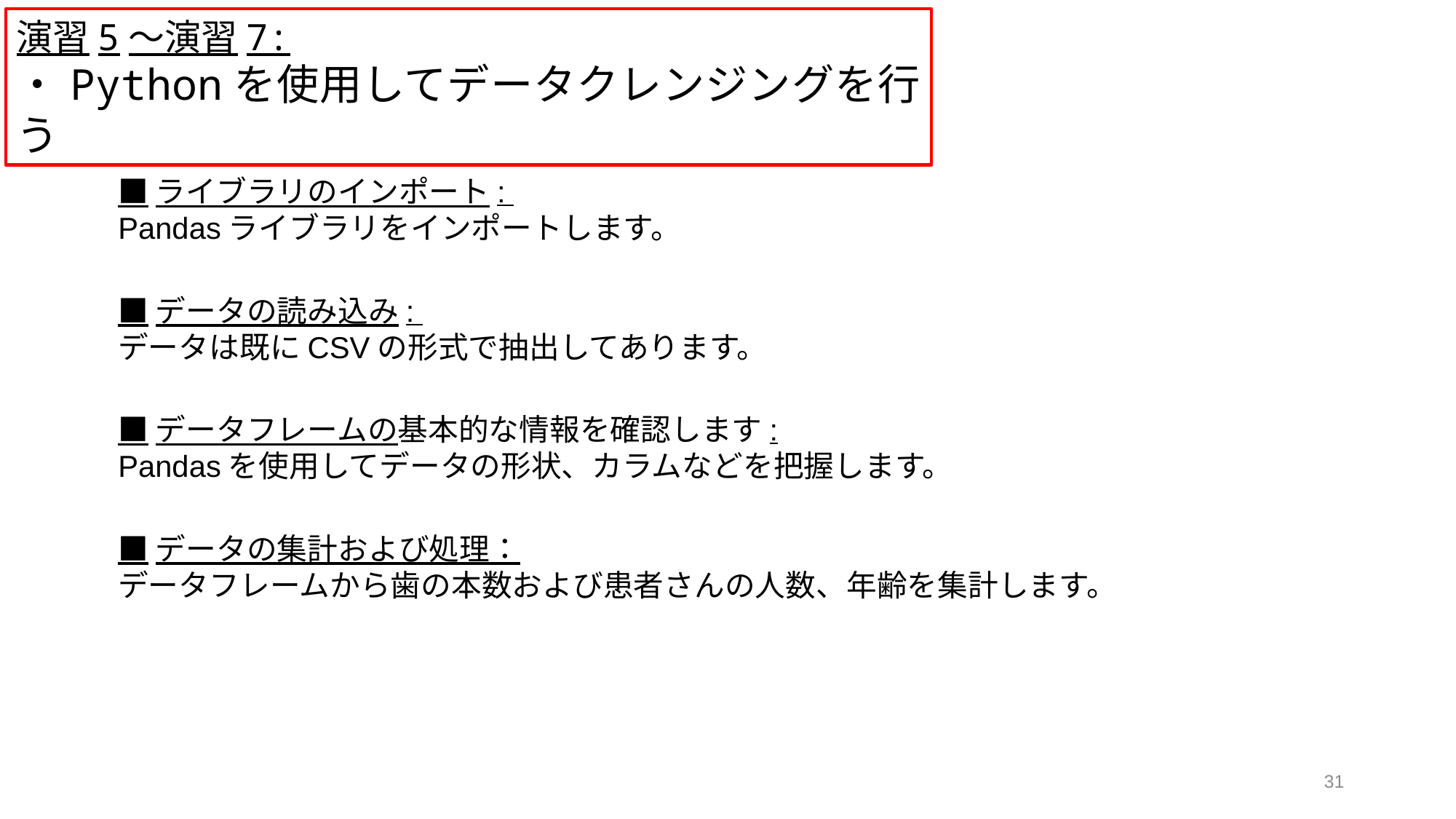

演習5～演習7:
・Pythonを使用してデータクレンジングを行う
■ライブラリのインポート:
Pandasライブラリをインポートします。
■データの読み込み:
データは既にCSVの形式で抽出してあります。
■データフレームの基本的な情報を確認します:
Pandasを使用してデータの形状、カラムなどを把握します。
■データの集計および処理：
データフレームから歯の本数および患者さんの人数、年齢を集計します。
31